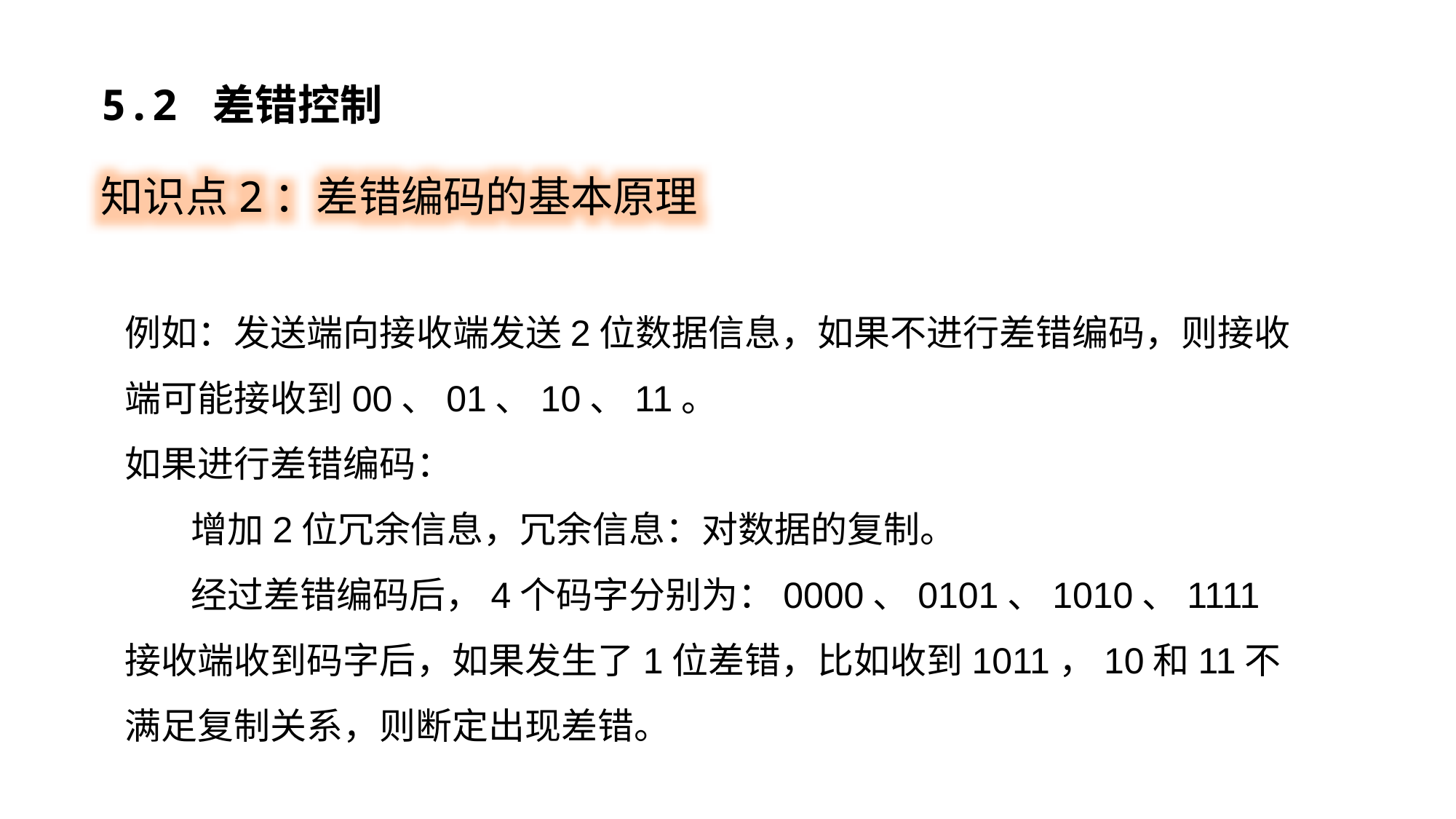

5.2 差错控制
知识点2：差错编码的基本原理
例如：发送端向接收端发送2位数据信息，如果不进行差错编码，则接收端可能接收到00、01、10、11。
如果进行差错编码：
       增加2位冗余信息，冗余信息：对数据的复制。
       经过差错编码后，4个码字分别为：0000、0101、1010、1111
接收端收到码字后，如果发生了1位差错，比如收到1011，10和11不满足复制关系，则断定出现差错。